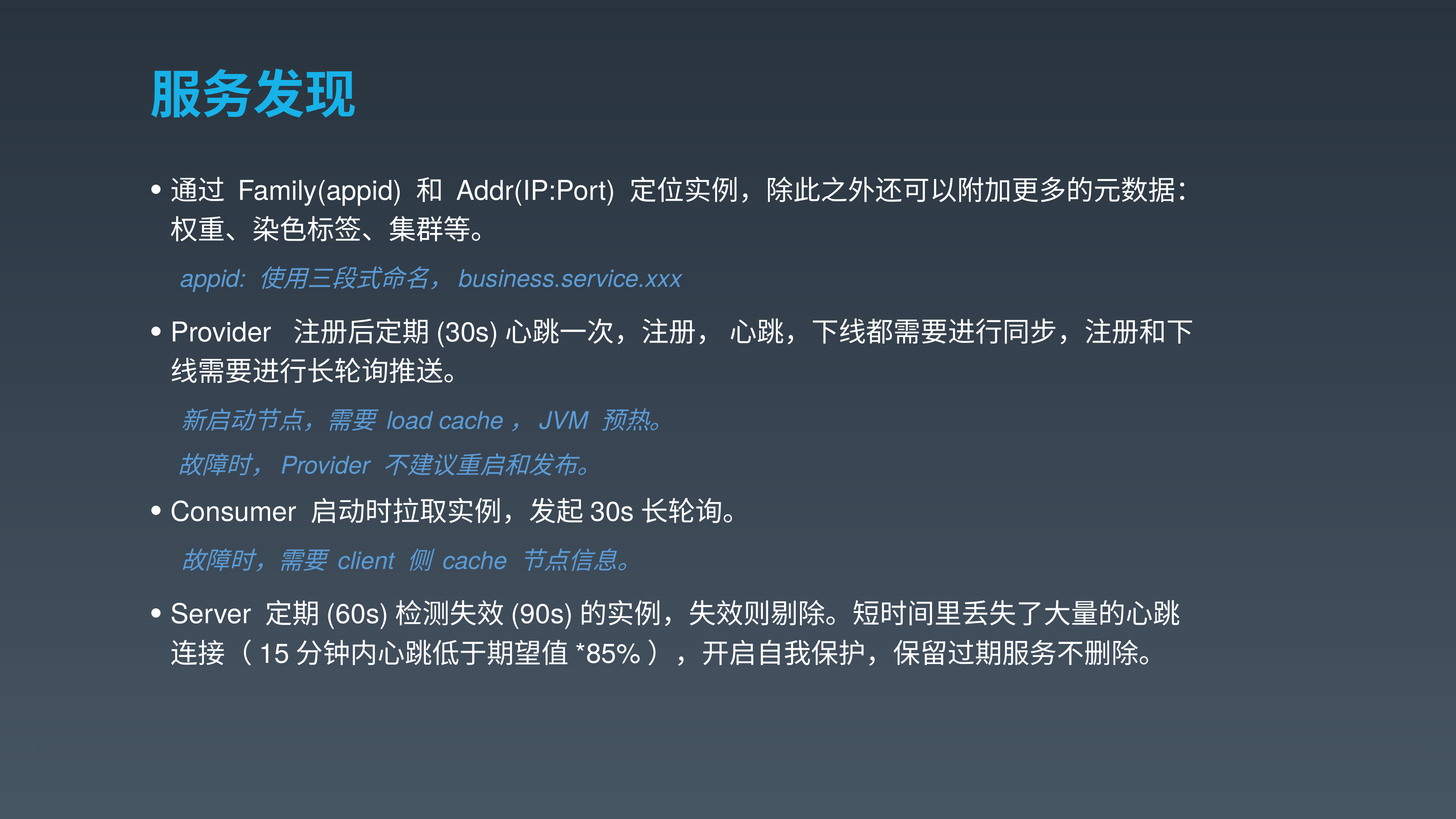

# 服务发现
通过 Family(appid) 和 Addr(IP:Port) 定位实例，除此之外还可以附加更多的元数据：权重、染色标签、集群等。
    appid: 使用三段式命名，business.service.xxx
Provider  注册后定期(30s)心跳一次，注册， 心跳，下线都需要进行同步，注册和下线需要进行长轮询推送。
    新启动节点，需要 load cache，JVM 预热。
    故障时，Provider 不建议重启和发布。
Consumer 启动时拉取实例，发起30s长轮询。
    故障时，需要 client 侧 cache 节点信息。
Server 定期(60s)检测失效(90s)的实例，失效则剔除。短时间里丢失了大量的心跳连接（15分钟内心跳低于期望值*85%），开启自我保护，保留过期服务不删除。